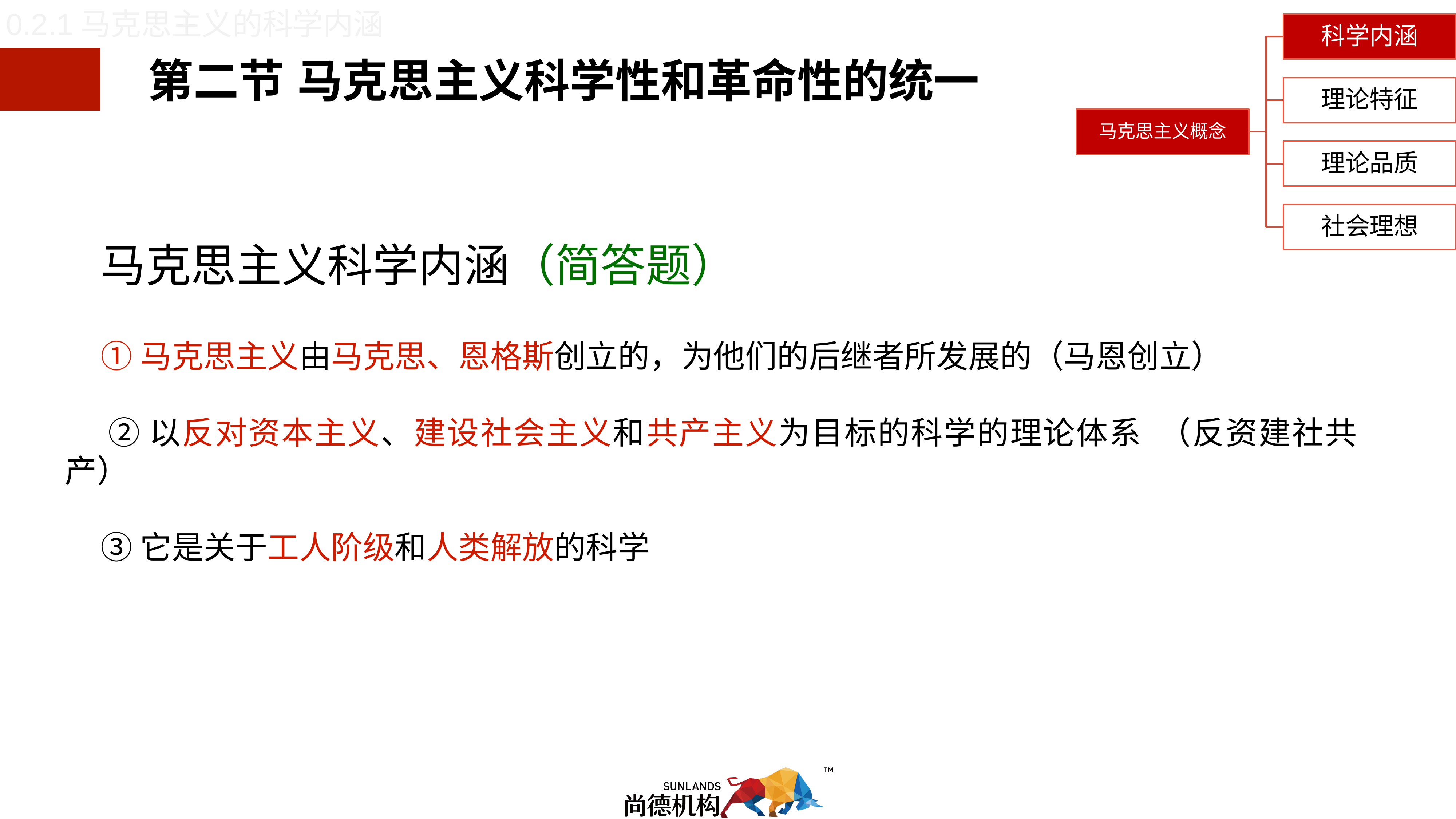

0.2.1马克思主义的科学内涵
科学内涵

理论特征

马克思主义概念

理论品质
社会理想
第二节 马克思主义科学性和革命性的统一
马克思主义科学内涵（简答题）
     ①马克思主义由马克思、恩格斯创立的，为他们的后继者所发展的（马恩创立）

     ②以反对资本主义、建设社会主义和共产主义为目标的科学的理论体系  （反资建社共产）

     ③它是关于工人阶级和人类解放的科学